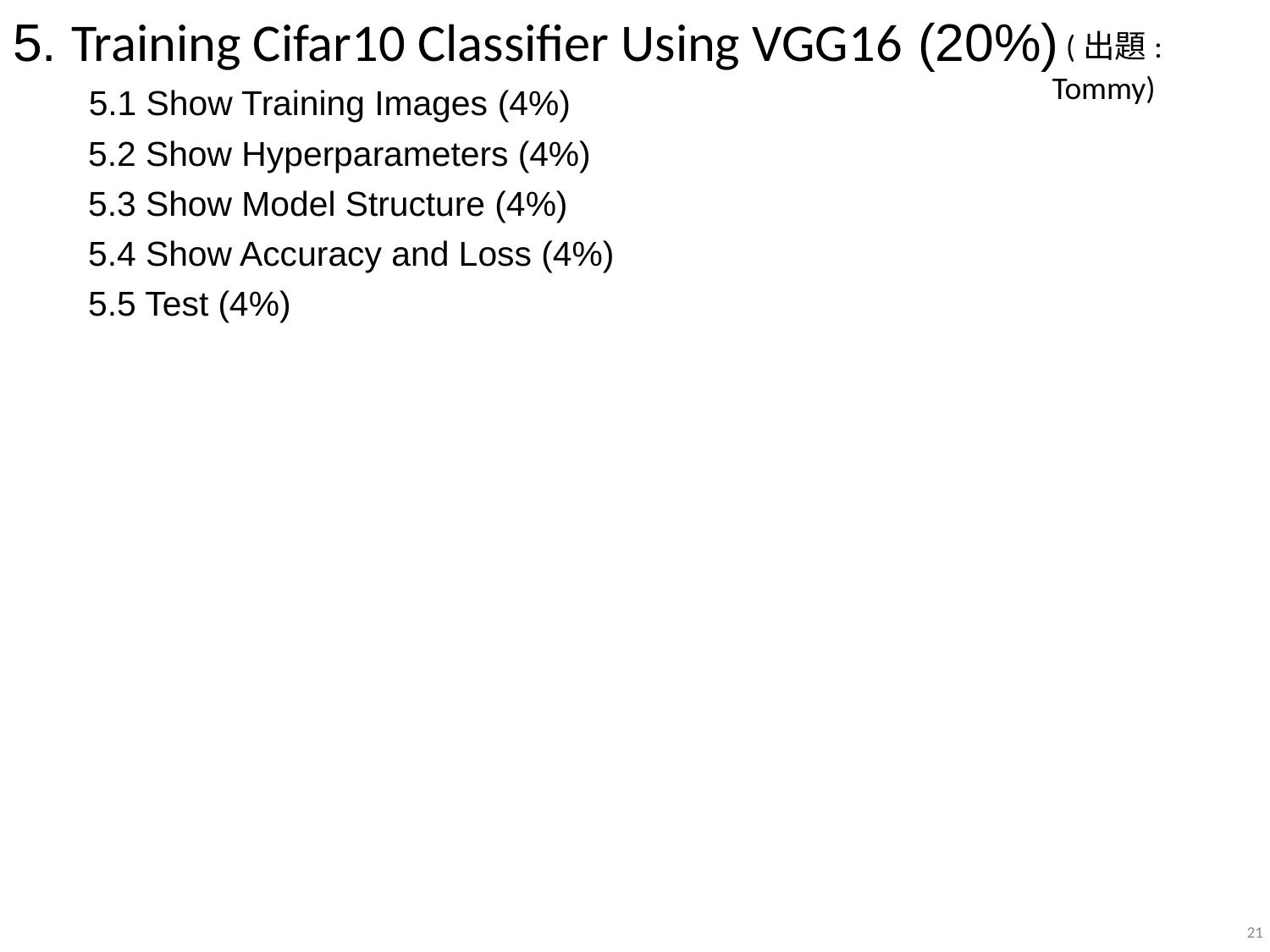

# 5. Training Cifar10 Classifier Using VGG16 (20%)
 (出題: Tommy)
 5.1 Show Training Images (4%)
5.2 Show Hyperparameters (4%)
5.3 Show Model Structure (4%)
5.4 Show Accuracy and Loss (4%)
5.5 Test (4%)
21